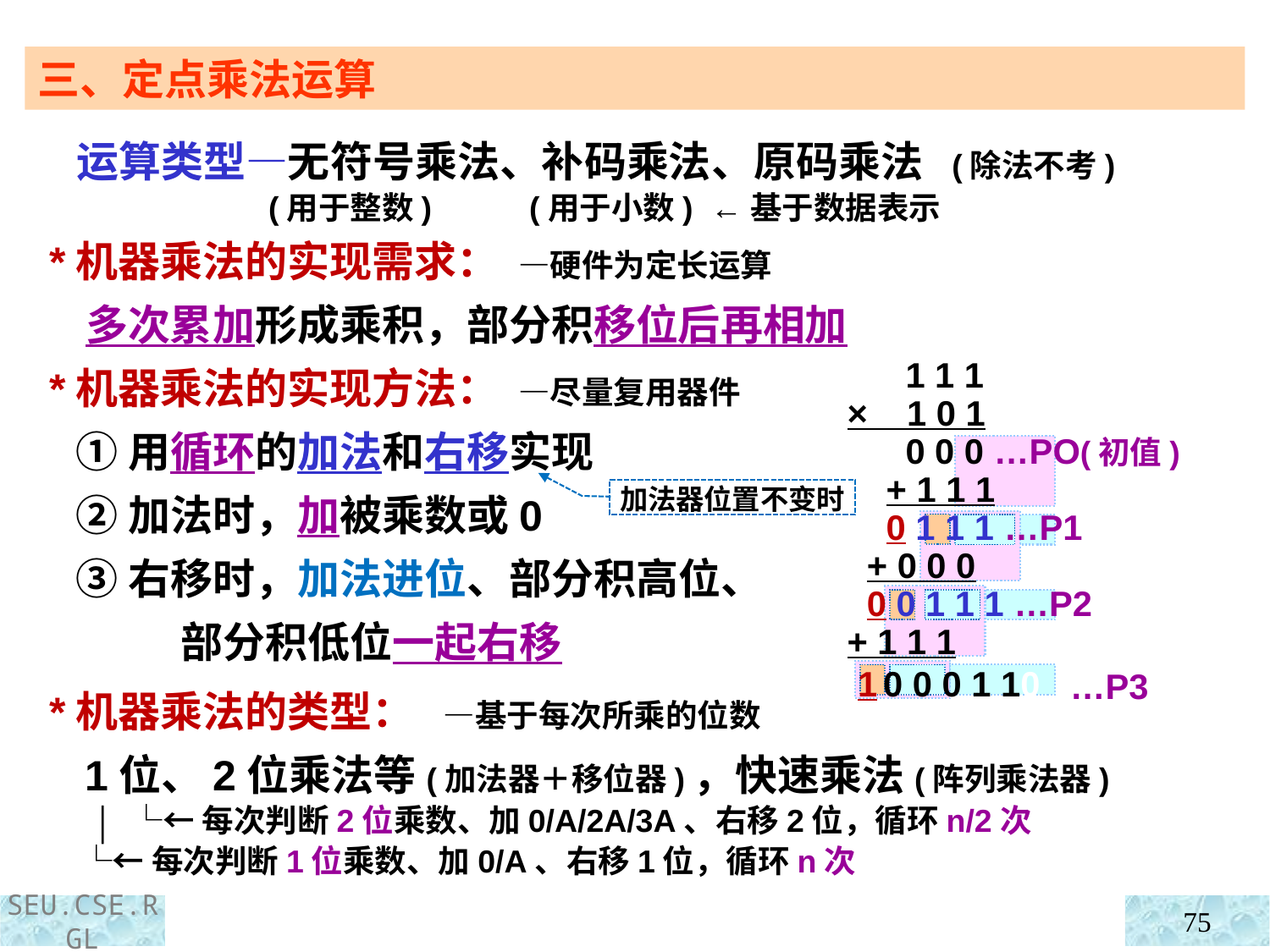

三、定点乘法运算
   运算类型—无符号乘法、补码乘法、原码乘法  (除法不考)
                          (用于整数)           (用于小数)  ←基于数据表示
 *机器乘法的实现需求：  —硬件为定长运算
    多次累加形成乘积，部分积移位后再相加
 *机器乘法的实现方法：  —尽量复用器件
    ①用循环的加法和右移实现
    ②加法时，加被乘数或0
    ③右移时，加法进位、部分积高位、
              部分积低位一起右移

      │
       1 1 1
 ×    1 0 1
       0 0 0 …PO(初值)
     + 1 1 1
     0 1 1 1 …P1
   + 0 0 0
   0 0 1 1 1 …P2
 + 1 1 1
 1 0 0 0 1 10

加法器位置不变时
…P3
 *机器乘法的类型：   —基于每次所乘的位数
    1位、2位乘法等(加法器＋移位器)，快速乘法(阵列乘法器)
             └←每次判断2位乘数、加0/A/2A/3A、右移2位，循环n/2次
      └←每次判断1位乘数、加0/A、右移1位，循环n次
75